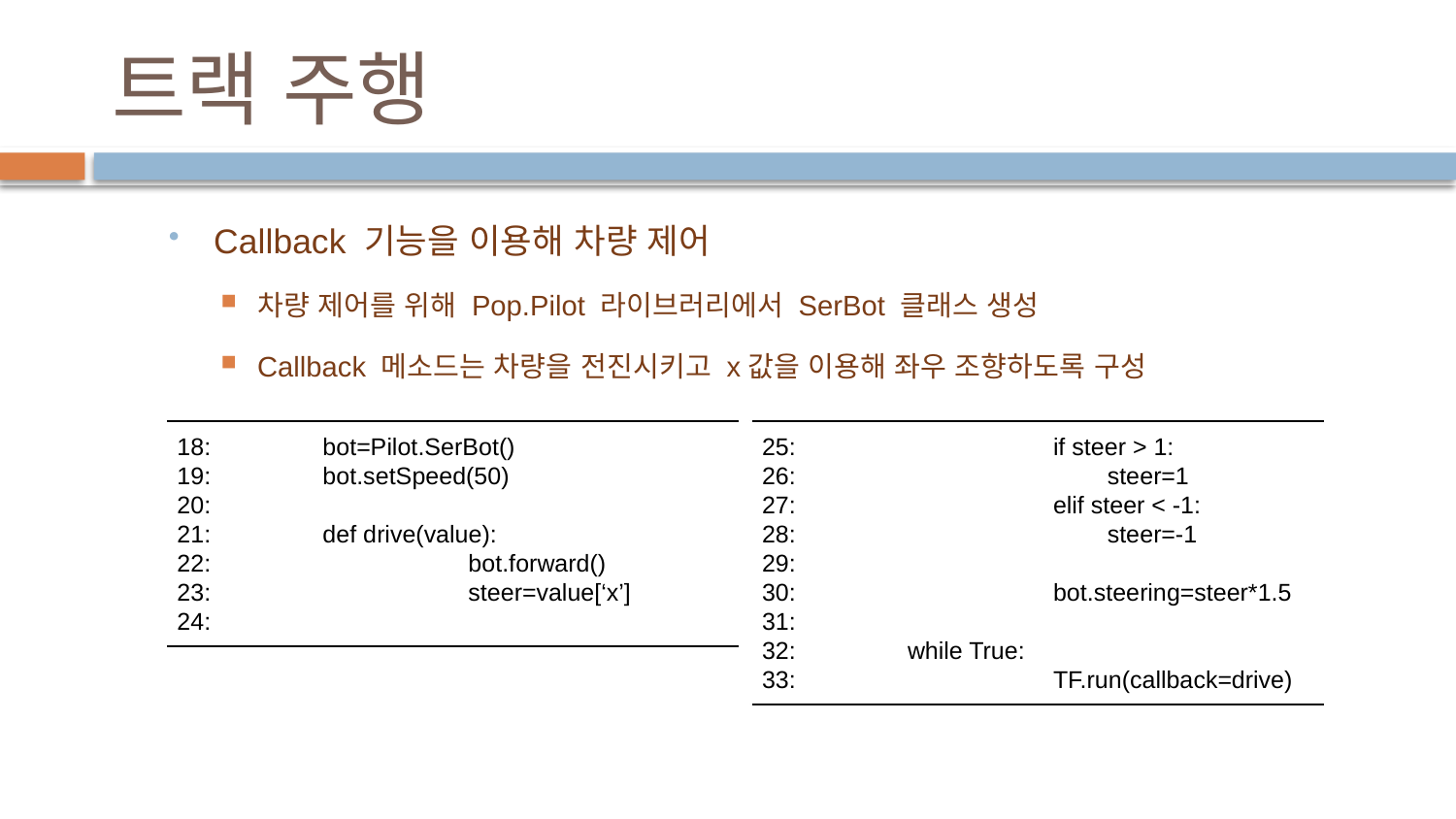

# 트랙 주행
Callback 기능을 이용해 차량 제어
차량 제어를 위해 Pop.Pilot 라이브러리에서 SerBot 클래스 생성
Callback 메소드는 차량을 전진시키고 x값을 이용해 좌우 조향하도록 구성
| 18: bot=Pilot.SerBot() 19: bot.setSpeed(50) 20: 21: def drive(value): 22: bot.forward() 23: steer=value[‘x’] 24: |
| --- |
| 25: if steer > 1: 26: steer=1 27: elif steer < -1: 28: steer=-1 29: 30: bot.steering=steer\*1.5 31: 32: while True: 33: TF.run(callback=drive) |
| --- |